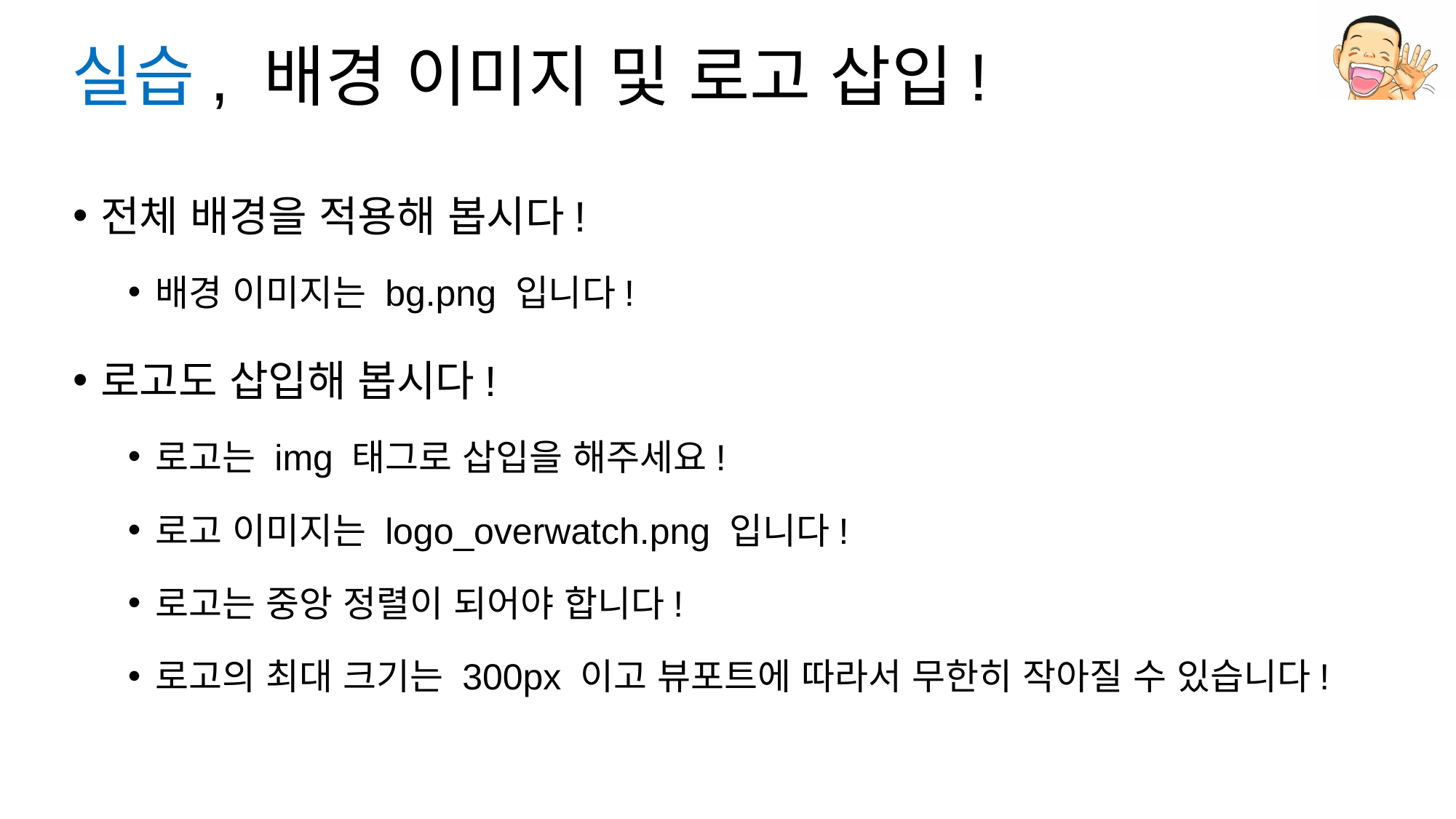

# 실습, 배경 이미지 및 로고 삽입!
전체 배경을 적용해 봅시다!
배경 이미지는 bg.png 입니다!
로고도 삽입해 봅시다!
로고는 img 태그로 삽입을 해주세요!
로고 이미지는 logo_overwatch.png 입니다!
로고는 중앙 정렬이 되어야 합니다!
로고의 최대 크기는 300px 이고 뷰포트에 따라서 무한히 작아질 수 있습니다!